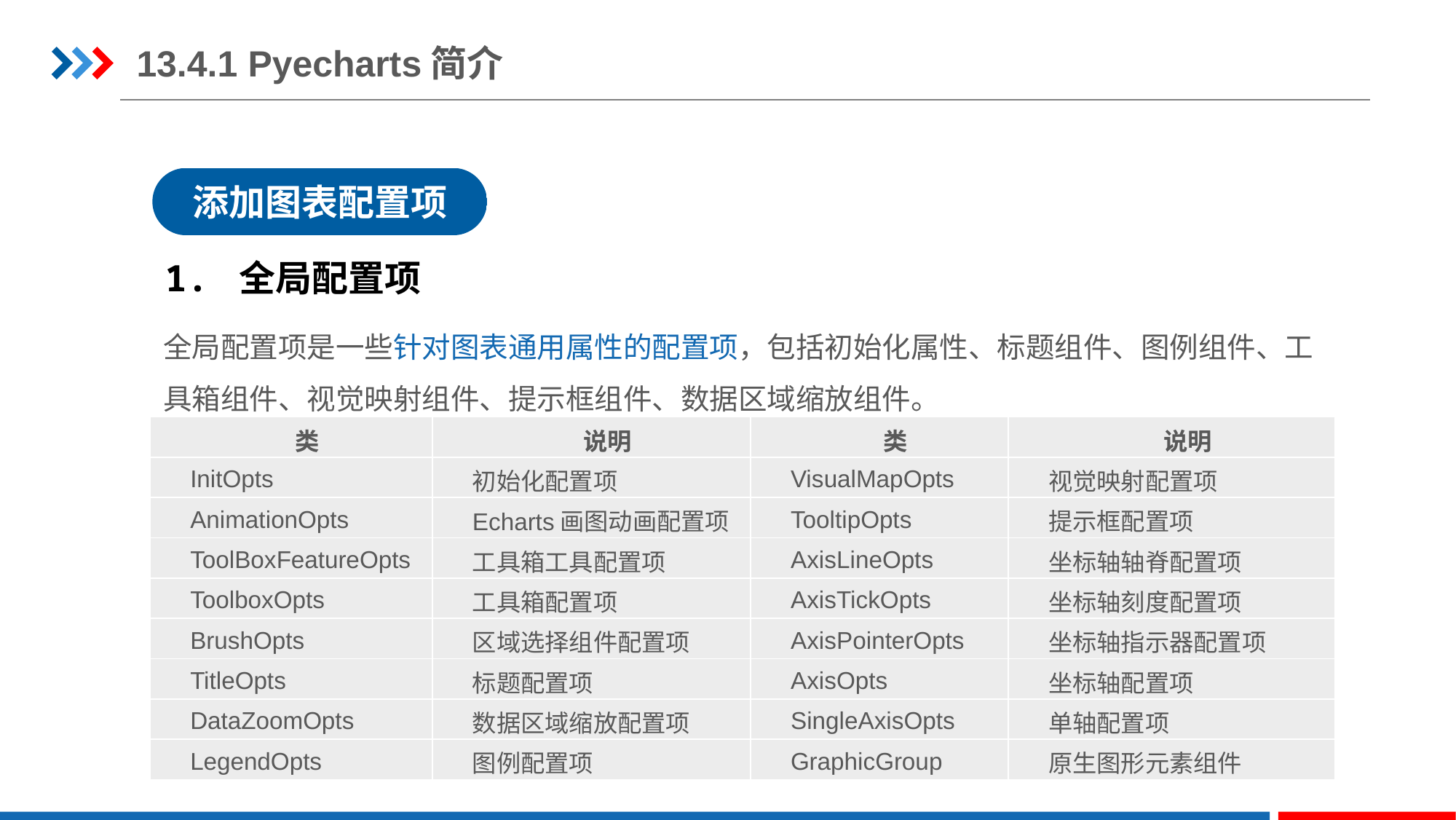

13.4.1 Pyecharts简介
添加图表配置项
1. 全局配置项
全局配置项是一些针对图表通用属性的配置项，包括初始化属性、标题组件、图例组件、工具箱组件、视觉映射组件、提示框组件、数据区域缩放组件。
| 类 | 说明 | 类 | 说明 |
| --- | --- | --- | --- |
| InitOpts | 初始化配置项 | VisualMapOpts | 视觉映射配置项 |
| AnimationOpts | Echarts画图动画配置项 | TooltipOpts | 提示框配置项 |
| ToolBoxFeatureOpts | 工具箱工具配置项 | AxisLineOpts | 坐标轴轴脊配置项 |
| ToolboxOpts | 工具箱配置项 | AxisTickOpts | 坐标轴刻度配置项 |
| BrushOpts | 区域选择组件配置项 | AxisPointerOpts | 坐标轴指示器配置项 |
| TitleOpts | 标题配置项 | AxisOpts | 坐标轴配置项 |
| DataZoomOpts | 数据区域缩放配置项 | SingleAxisOpts | 单轴配置项 |
| LegendOpts | 图例配置项 | GraphicGroup | 原生图形元素组件 |